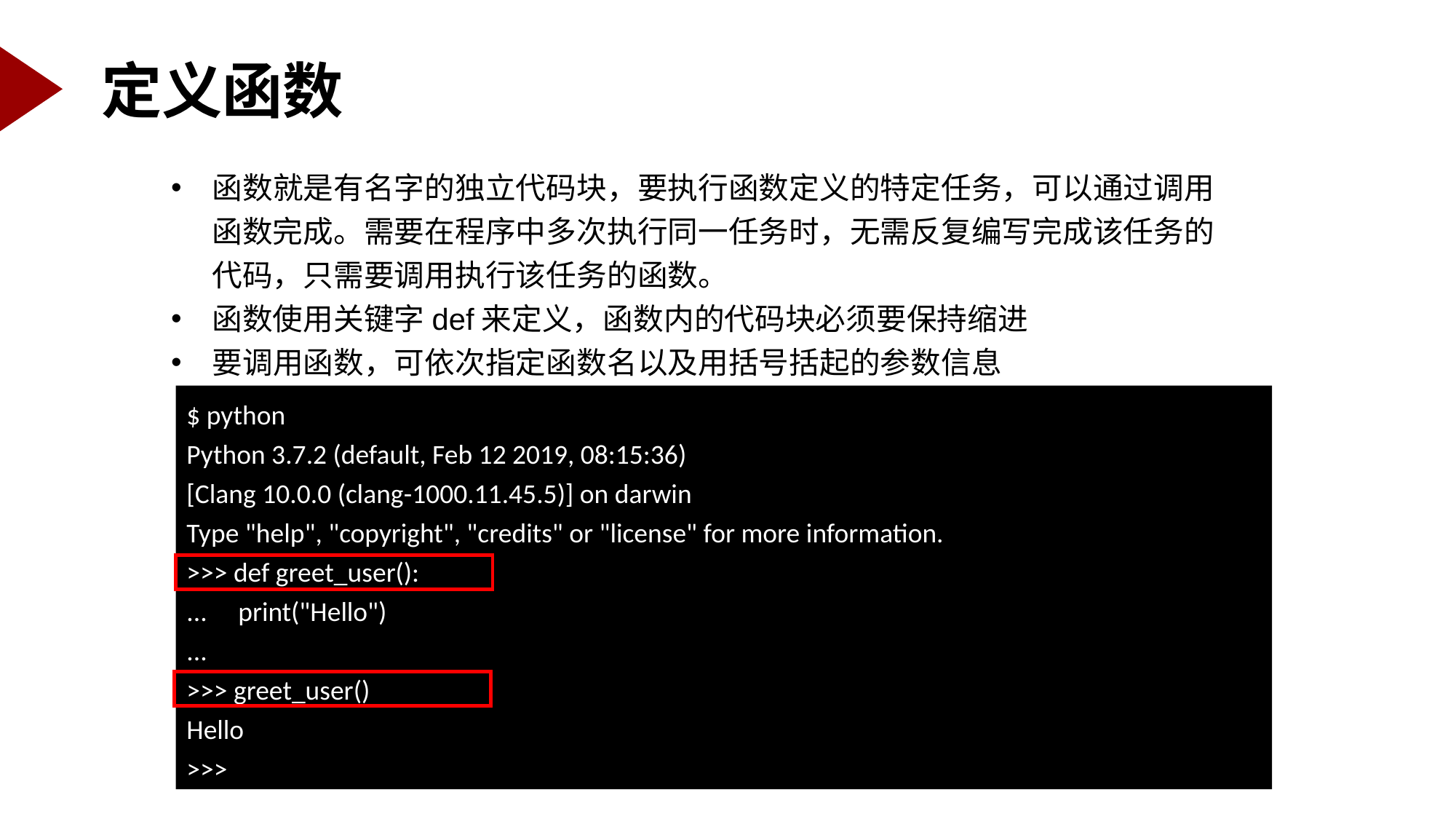

定义函数

函数就是有名字的独立代码块，要执行函数定义的特定任务，可以通过调用函数完成。需要在程序中多次执行同一任务时，无需反复编写完成该任务的代码，只需要调用执行该任务的函数。
函数使用关键字def来定义，函数内的代码块必须要保持缩进
要调用函数，可依次指定函数名以及用括号括起的参数信息
$ python
Python 3.7.2 (default, Feb 12 2019, 08:15:36)
[Clang 10.0.0 (clang-1000.11.45.5)] on darwin
Type "help", "copyright", "credits" or "license" for more information.
>>> def greet_user():
...     print("Hello")
...
>>> greet_user()
Hello
>>>